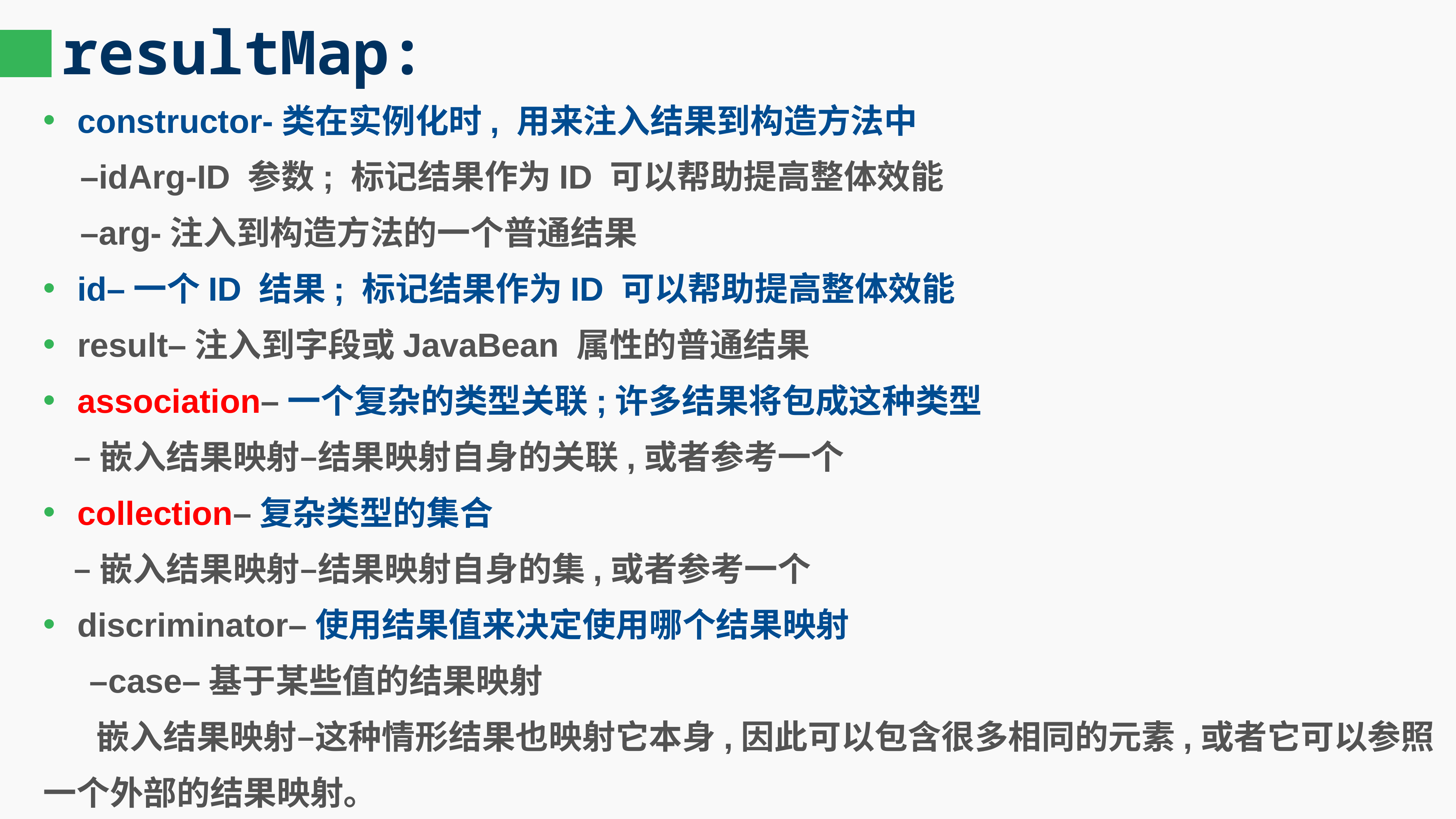

# resultMap:
constructor-类在实例化时, 用来注入结果到构造方法中
    –idArg-ID 参数; 标记结果作为ID 可以帮助提高整体效能
    –arg-注入到构造方法的一个普通结果
id–一个ID 结果; 标记结果作为ID 可以帮助提高整体效能
result–注入到字段或JavaBean 属性的普通结果
association–一个复杂的类型关联;许多结果将包成这种类型
    –嵌入结果映射–结果映射自身的关联,或者参考一个
collection–复杂类型的集合
    –嵌入结果映射–结果映射自身的集,或者参考一个
discriminator–使用结果值来决定使用哪个结果映射
     –case–基于某些值的结果映射
      嵌入结果映射–这种情形结果也映射它本身,因此可以包含很多相同的元素,或者它可以参照一个外部的结果映射。